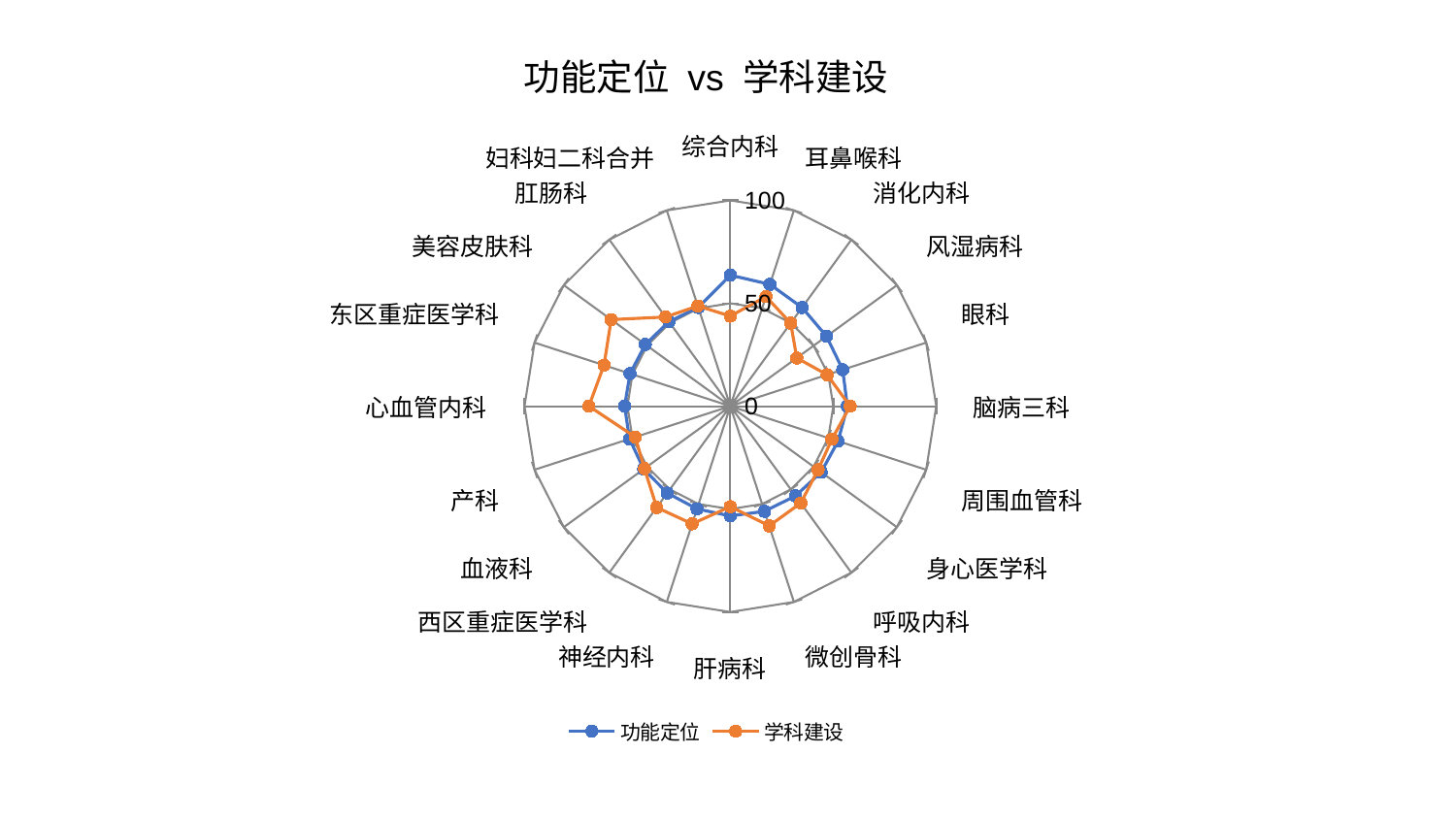

### Chart: 功能定位 vs 学科建设

| Category | 功能定位 | 学科建设 |
|---|---|---|
| 综合内科 | 63.667965036112285 | 43.76856693188501 |
| 耳鼻喉科 | 62.24413627735147 | 56.00884003803281 |
| 消化内科 | 59.271713614129155 | 49.886071332722665 |
| 风湿病科 | 57.751443401664844 | 39.900390067322924 |
| 眼科 | 57.388925592447976 | 49.453948046758335 |
| 脑病三科 | 56.83937788556471 | 58.18333491860853 |
| 周围血管科 | 55.043814217275845 | 51.8743078094208 |
| 身心医学科 | 54.523077545726984 | 52.66201273420773 |
| 呼吸内科 | 53.87396998826642 | 58.20416972194143 |
| 微创骨科 | 53.7060457586954 | 61.14762395722594 |
| 肝病科 | 53.35058107836222 | 48.828776072122835 |
| 神经内科 | 52.47795922471684 | 60.10065540128972 |
| 西区重症医学科 | 52.16233788359913 | 60.86203687827131 |
| 血液科 | 52.0413456422125 | 51.587800956165594 |
| 产科 | 51.49720107643997 | 48.55501902782499 |
| 心血管内科 | 51.37703243817392 | 68.72284570403382 |
| 东区重症医学科 | 51.23046449693494 | 64.54049732158323 |
| 美容皮肤科 | 51.05512837706424 | 71.56933408587862 |
| 肛肠科 | 50.77662521010202 | 53.576516814275095 |
| 妇科妇二科合并 | 50.45499273773076 | 51.22207955161037 |
32